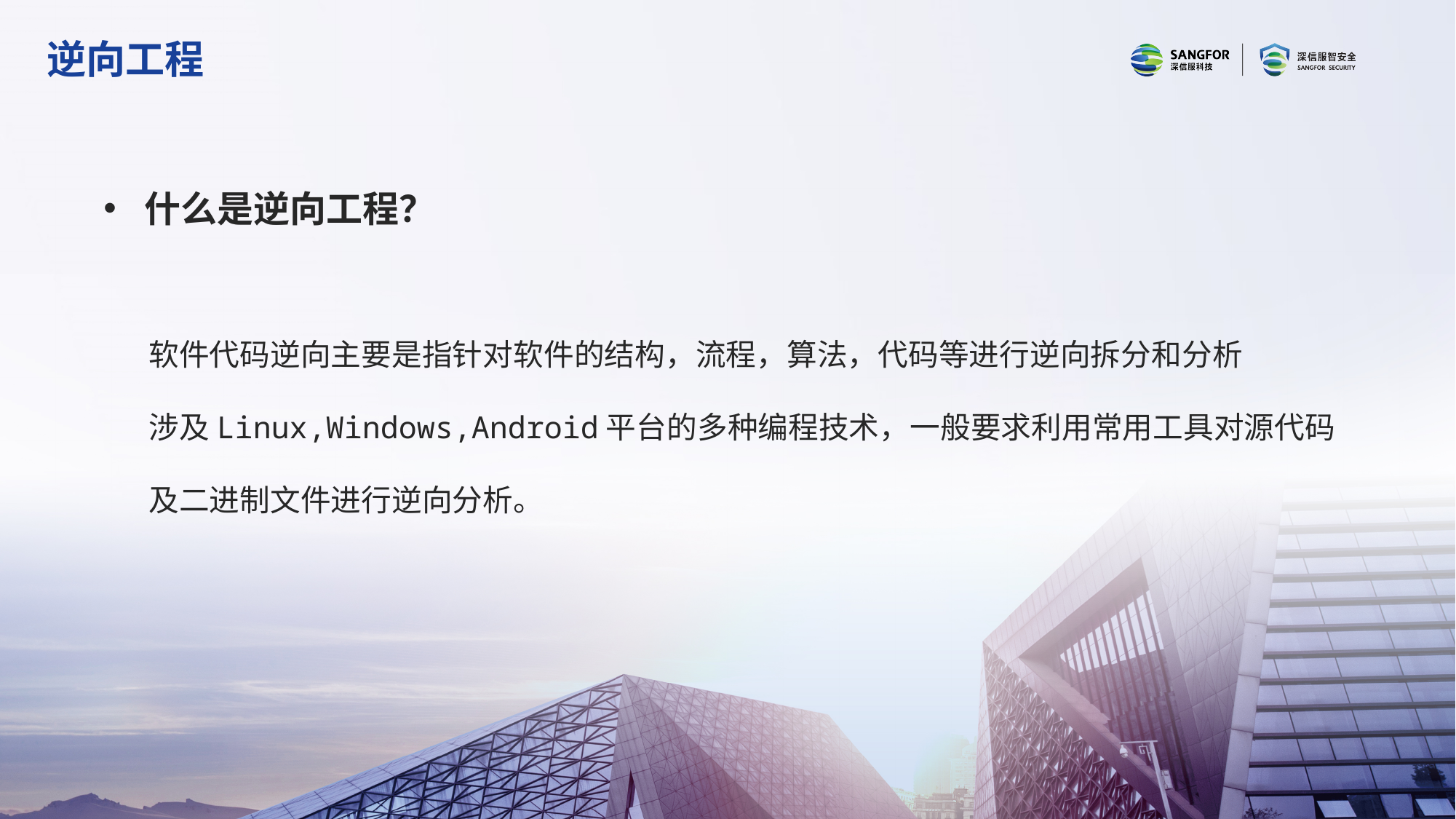

逆向工程
什么是逆向工程？

软件代码逆向主要是指针对软件的结构，流程，算法，代码等进行逆向拆分和分析

涉及Linux,Windows,Android平台的多种编程技术，一般要求利用常用工具对源代码

及二进制文件进行逆向分析。